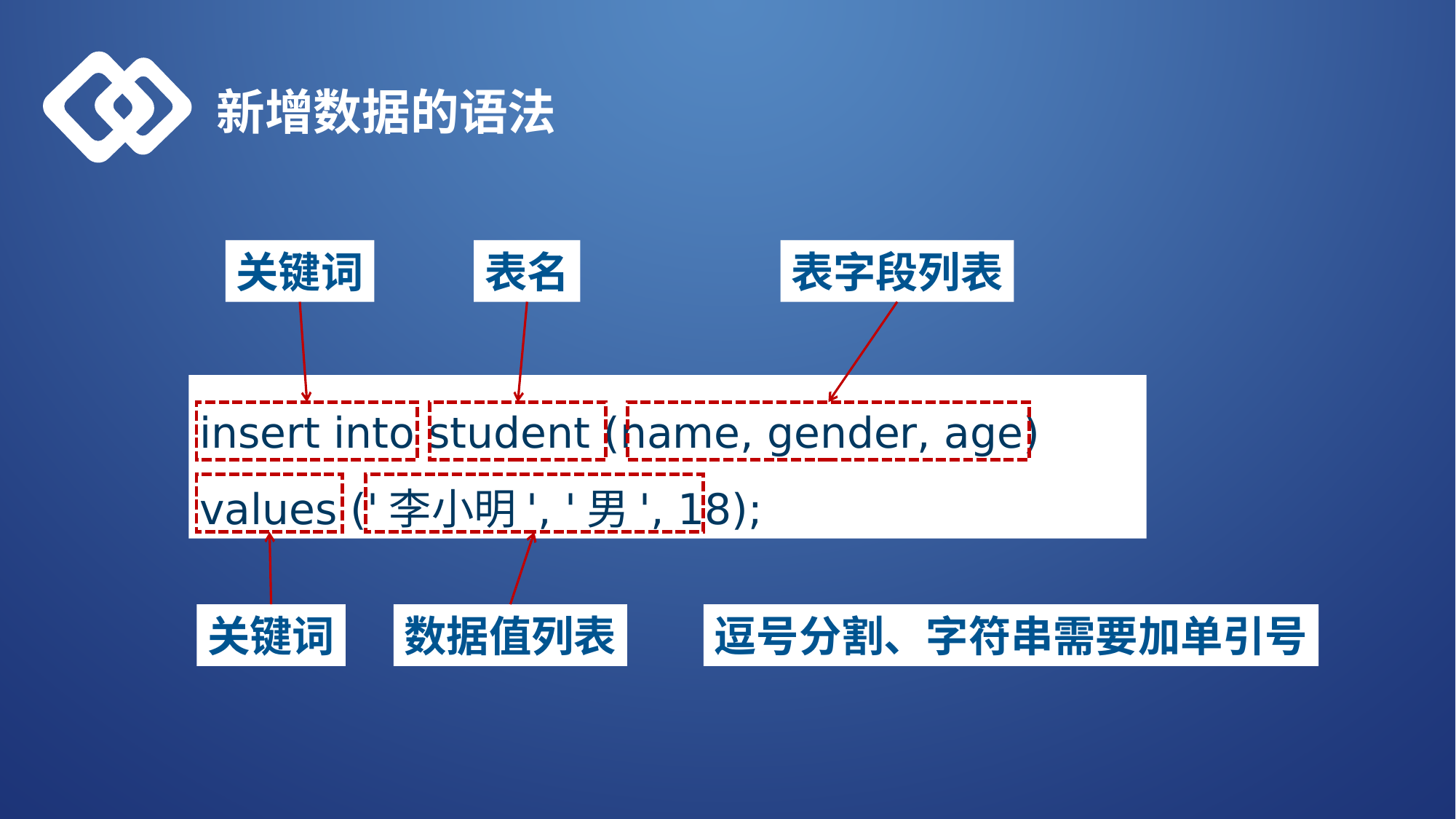

新增数据的语法

关键词
表名
表字段列表
insert into student (name, gender, age)
values ('李小明', '男', 18);

关键词
数据值列表
逗号分割、字符串需要加单引号